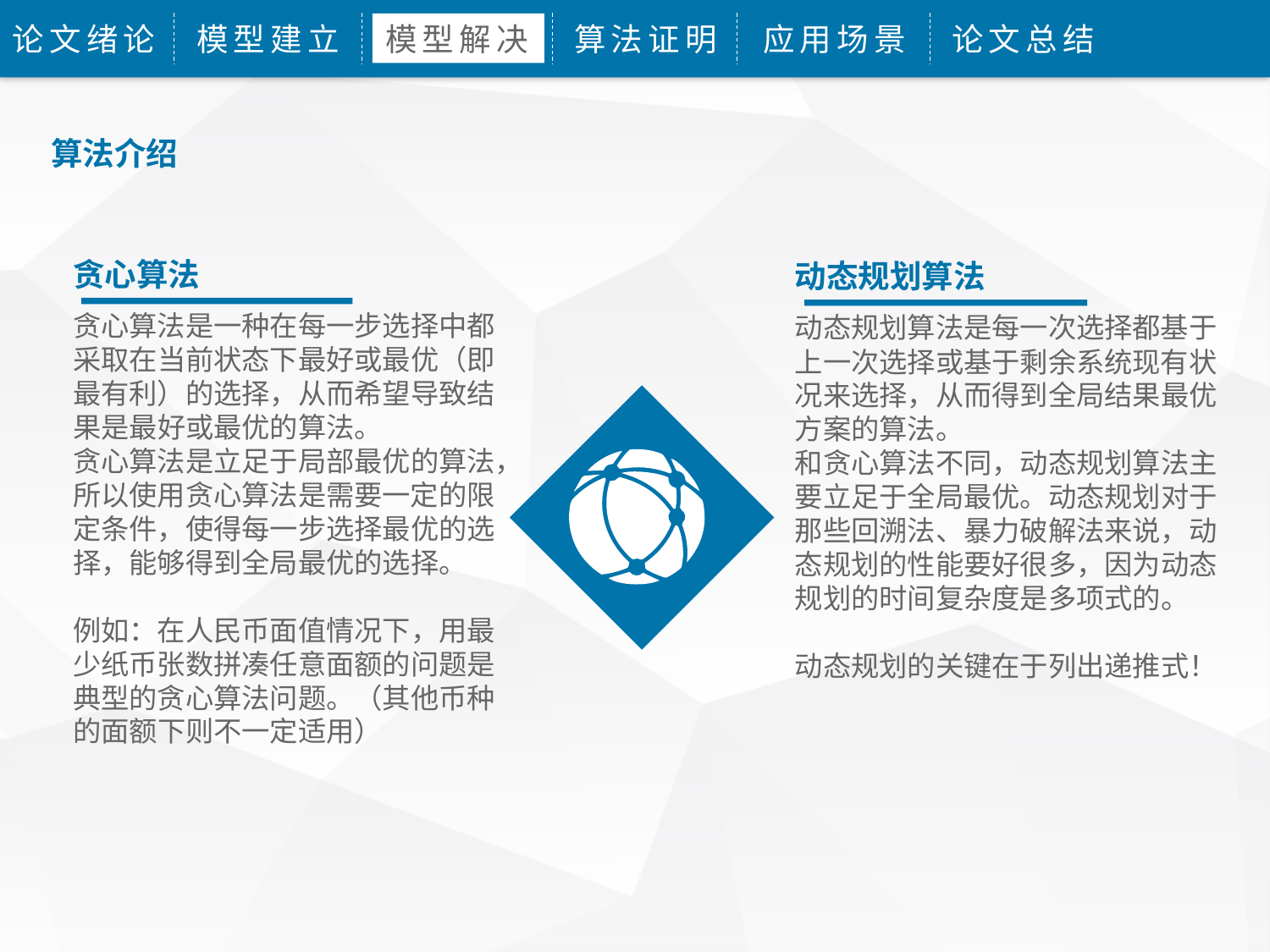

论文绪论
模型建立
模型解决
算法证明
应用场景
论文总结

算法介绍
贪心算法

贪心算法是一种在每一步选择中都采取在当前状态下最好或最优（即最有利）的选择，从而希望导致结果是最好或最优的算法。
贪心算法是立足于局部最优的算法，所以使用贪心算法是需要一定的限定条件，使得每一步选择最优的选择，能够得到全局最优的选择。

例如：在人民币面值情况下，用最少纸币张数拼凑任意面额的问题是典型的贪心算法问题。（其他币种的面额下则不一定适用）

动态规划算法

动态规划算法是每一次选择都基于上一次选择或基于剩余系统现有状况来选择，从而得到全局结果最优方案的算法。
和贪心算法不同，动态规划算法主要立足于全局最优。动态规划对于那些回溯法、暴力破解法来说，动态规划的性能要好很多，因为动态规划的时间复杂度是多项式的。

动态规划的关键在于列出递推式！